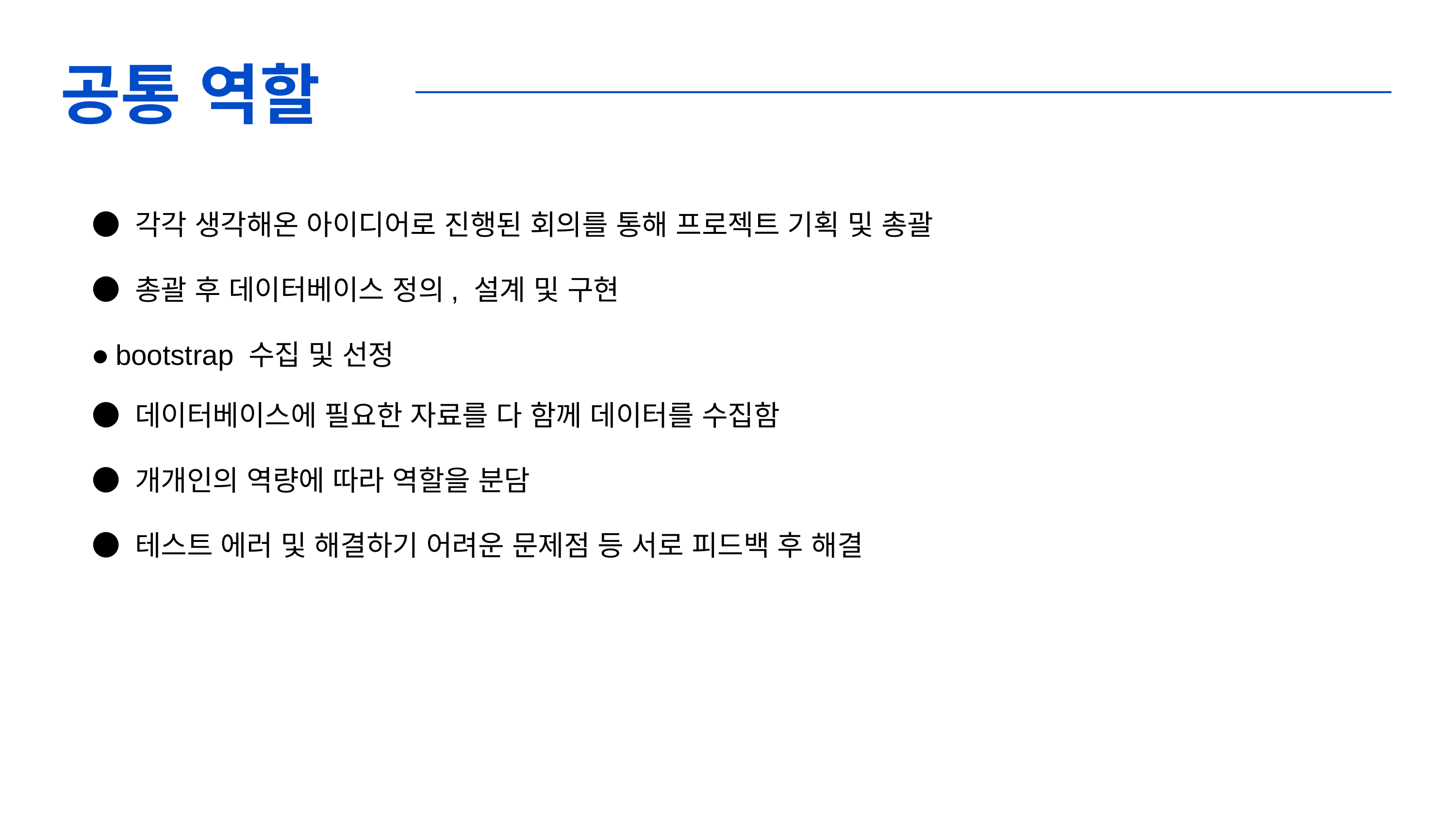

# 공통 역할

● 각각 생각해온 아이디어로 진행된 회의를 통해 프로젝트 기획 및 총괄
● 총괄 후 데이터베이스 정의, 설계 및 구현
● bootstrap 수집 및 선정
● 데이터베이스에 필요한 자료를 다 함께 데이터를 수집함
● 개개인의 역량에 따라 역할을 분담
● 테스트 에러 및 해결하기 어려운 문제점 등 서로 피드백 후 해결